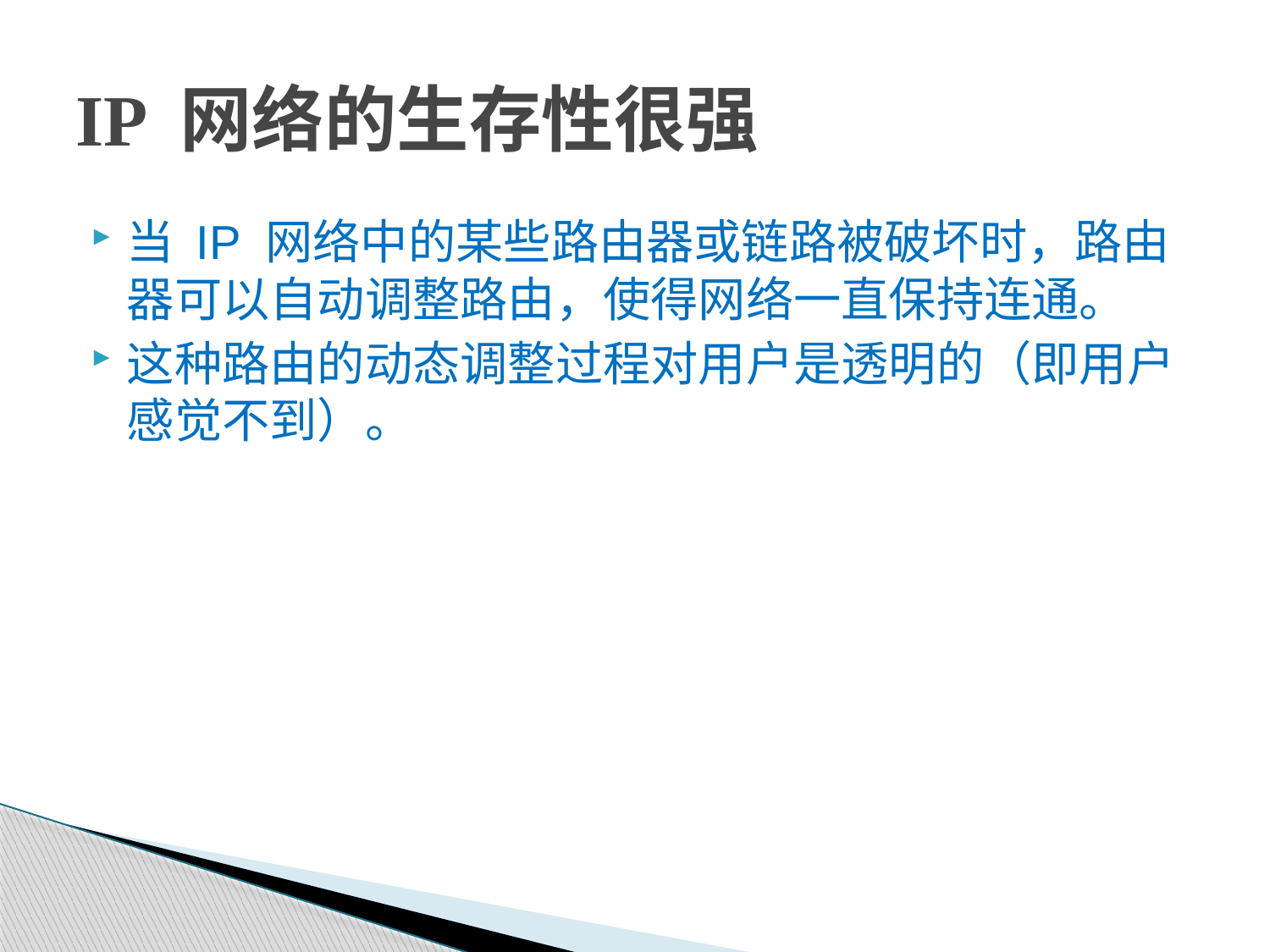

# IP 网络的生存性很强
当 IP 网络中的某些路由器或链路被破坏时，路由器可以自动调整路由，使得网络一直保持连通。
这种路由的动态调整过程对用户是透明的（即用户感觉不到）。